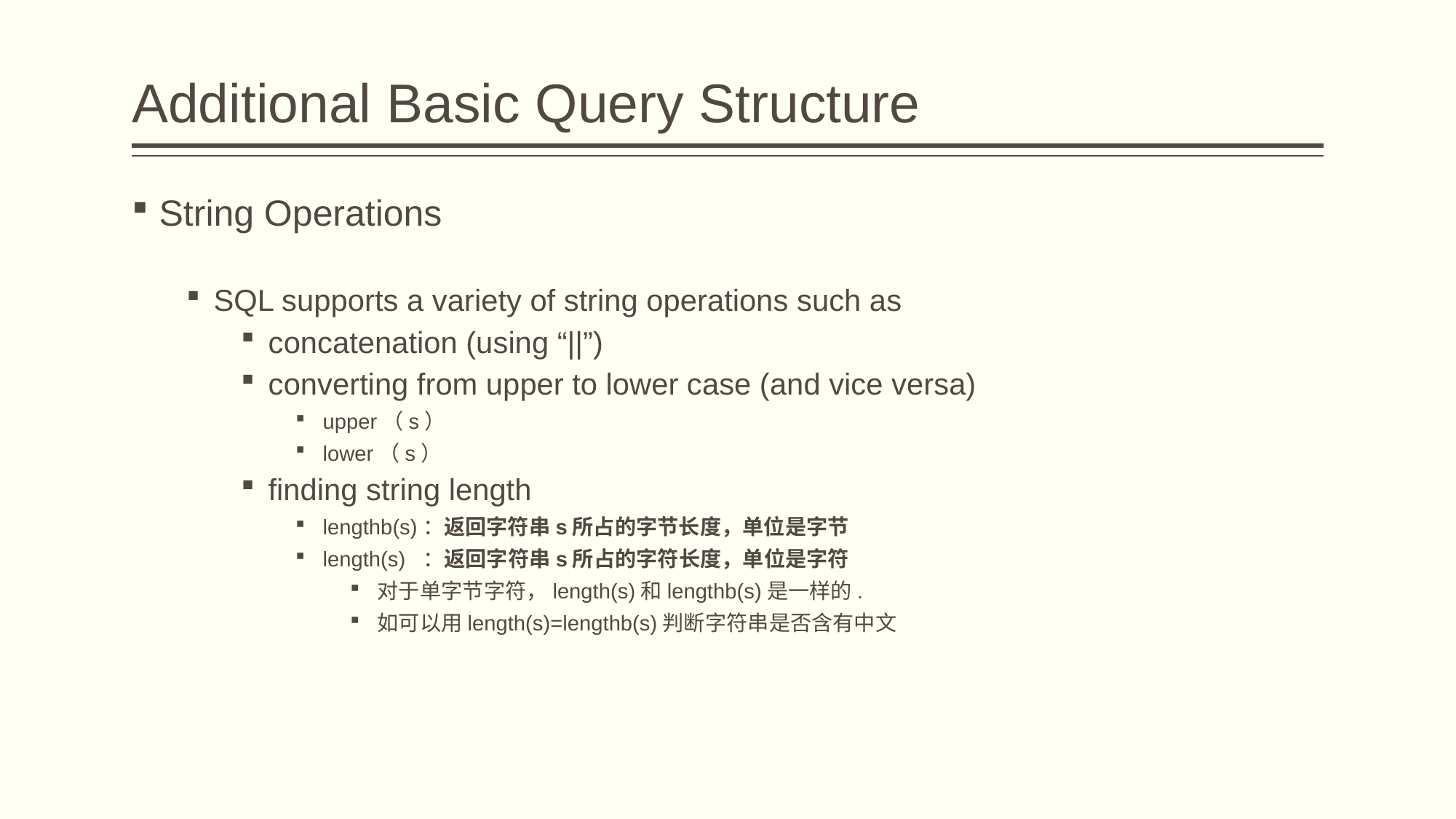

# Additional Basic Query Structure
String Operations

SQL supports a variety of string operations such as
concatenation (using “||”)
converting from upper to lower case (and vice versa)
upper（s）
lower（s）
finding string length
lengthb(s)：返回字符串s所占的字节长度，单位是字节
length(s)  ：返回字符串s所占的字符长度，单位是字符
对于单字节字符，length(s)和lengthb(s)是一样的.
如可以用length(s)=lengthb(s)判断字符串是否含有中文